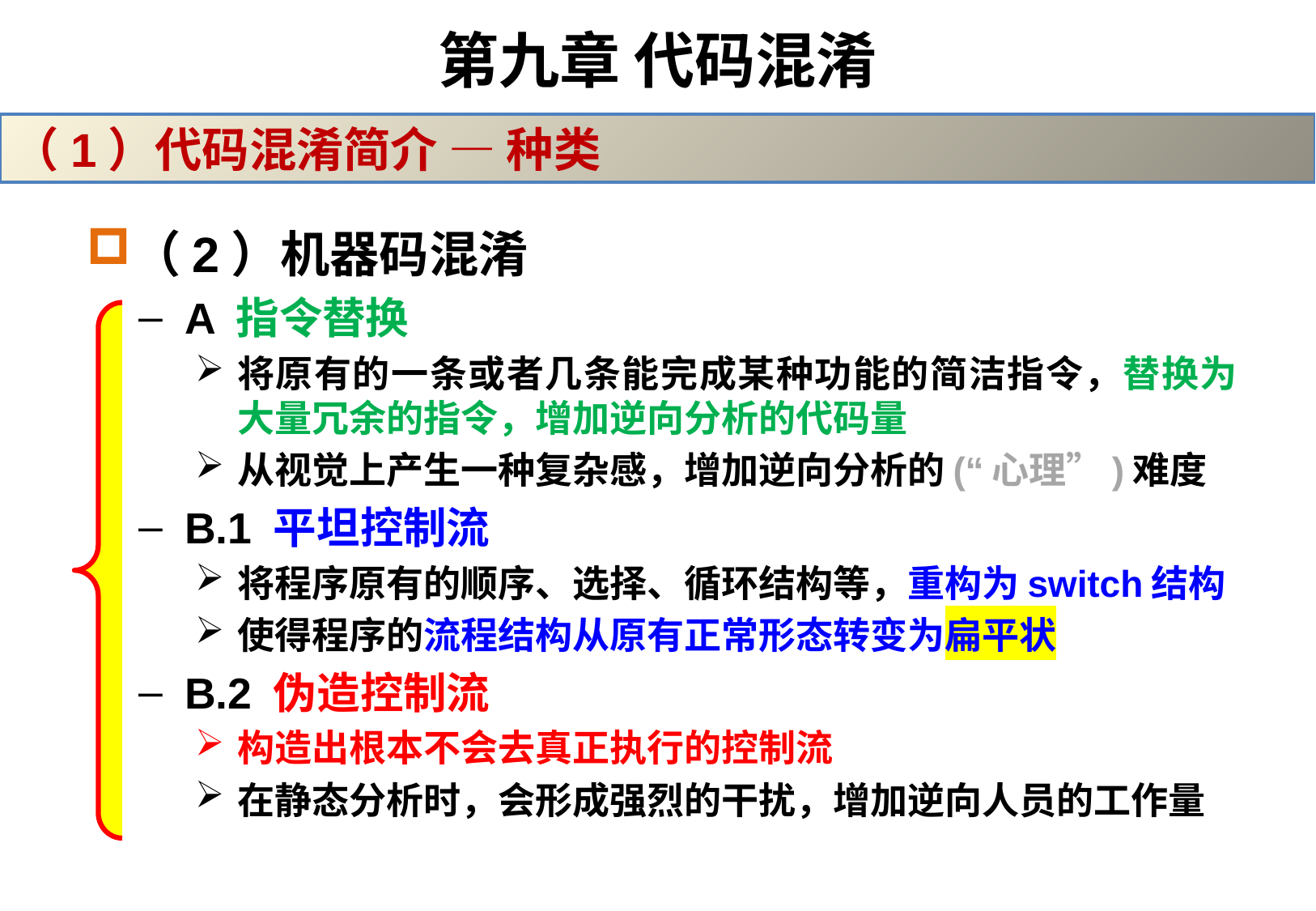

# 第九章 代码混淆
（1）代码混淆简介 — 种类
（2）机器码混淆
A 指令替换
将原有的一条或者几条能完成某种功能的简洁指令，替换为大量冗余的指令，增加逆向分析的代码量
从视觉上产生一种复杂感，增加逆向分析的(“心理”)难度
B.1 平坦控制流
将程序原有的顺序、选择、循环结构等，重构为switch结构
使得程序的流程结构从原有正常形态转变为扁平状
B.2 伪造控制流
构造出根本不会去真正执行的控制流
在静态分析时，会形成强烈的干扰，增加逆向人员的工作量